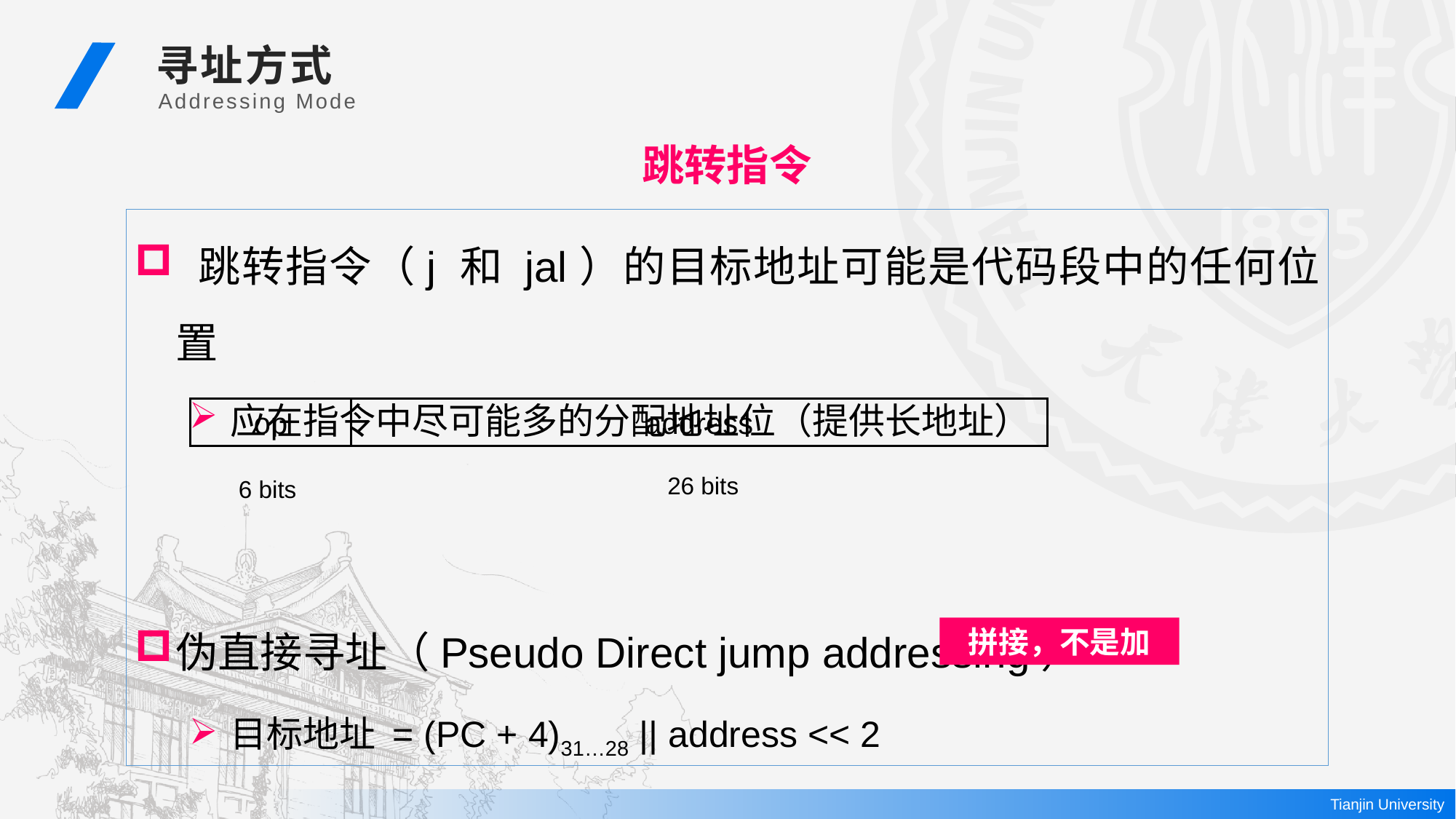

寻址方式
   Addressing Mode
跳转指令
 跳转指令（j 和 jal）的目标地址可能是代码段中的任何位置
应在指令中尽可能多的分配地址位（提供长地址）

伪直接寻址（Pseudo Direct jump addressing）
目标地址 = (PC + 4)31…28 || address << 2
op
address
26 bits
6 bits
拼接，不是加